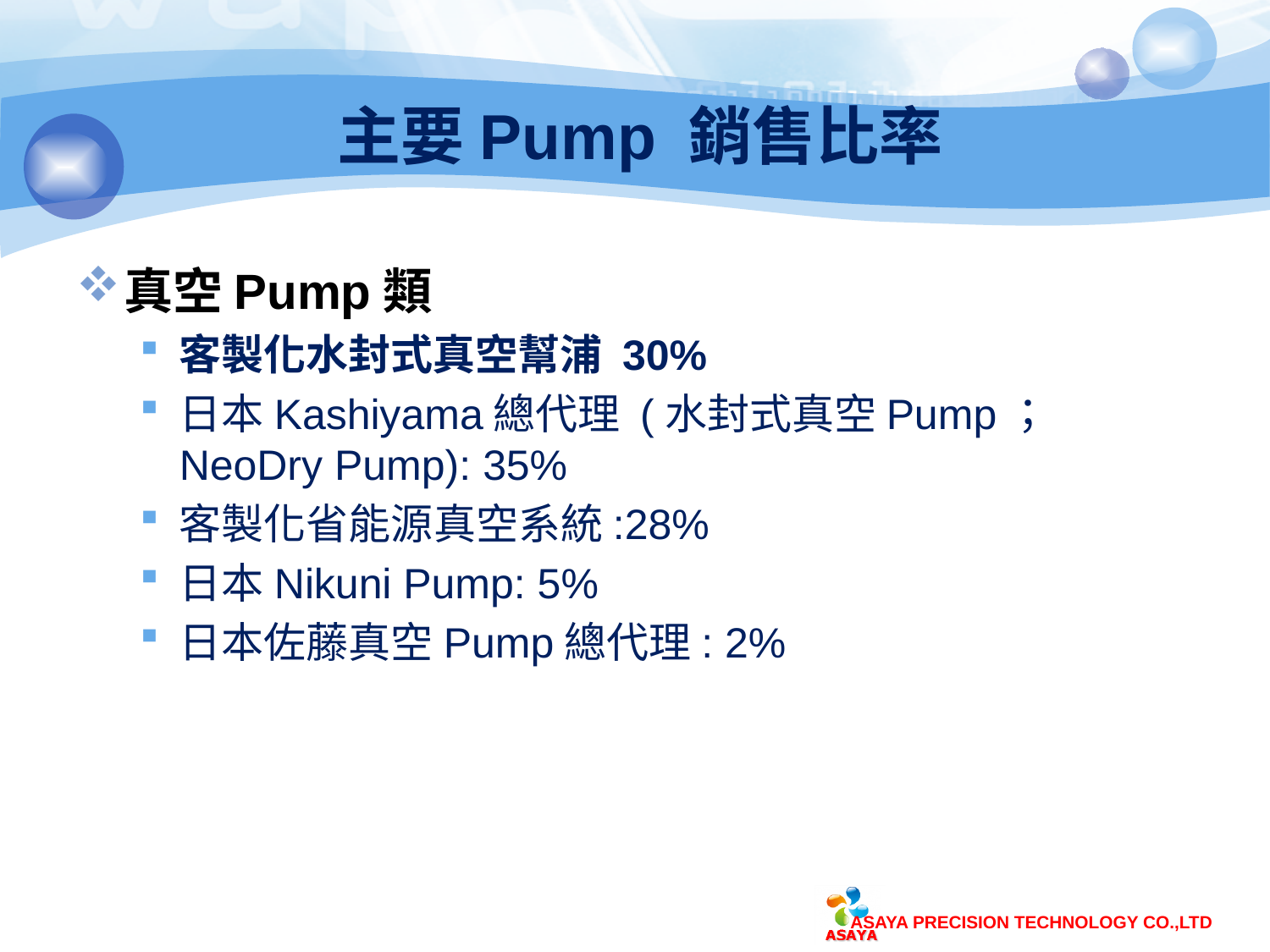

# 主要Pump 銷售比率
真空Pump類
客製化水封式真空幫浦 30%
日本Kashiyama總代理 (水封式真空Pump；NeoDry Pump): 35%
客製化省能源真空系統:28%
日本Nikuni Pump: 5%
日本佐藤真空Pump總代理: 2%